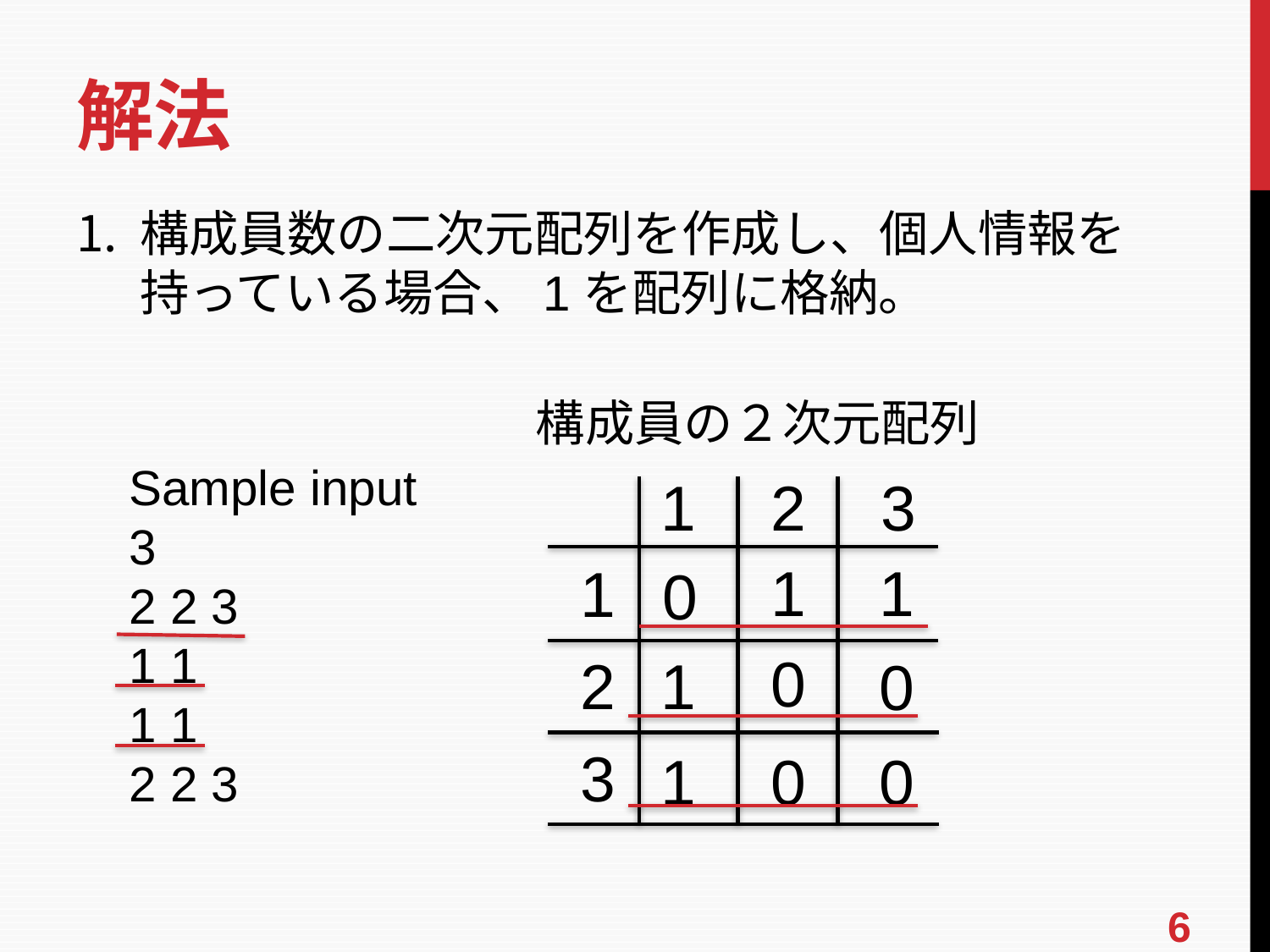

# 解法
構成員数の二次元配列を作成し、個人情報を持っている場合、1を配列に格納。
構成員の２次元配列
Sample input
3
2 2 3
1 1
1 1
2 2 3
1
2
3
1
1
1
0
0
1
2
0
3
1
0
0
6